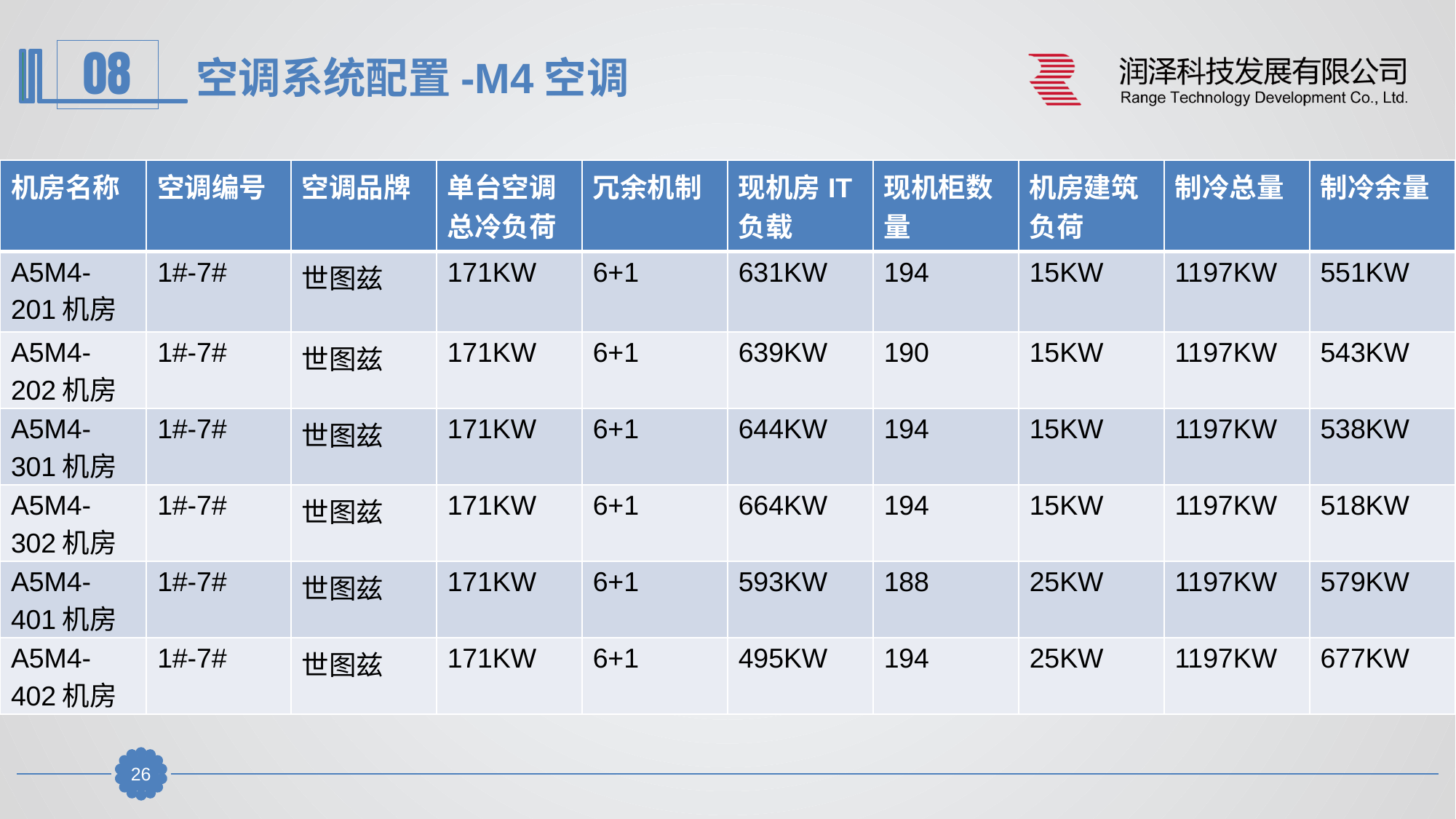

空调系统配置-M4空调
| 机房名称 | 空调编号 | 空调品牌 | 单台空调总冷负荷 | 冗余机制 | 现机房IT负载 | 现机柜数量 | 机房建筑负荷 | 制冷总量 | 制冷余量 |
| --- | --- | --- | --- | --- | --- | --- | --- | --- | --- |
| A5M4-201机房 | 1#-7# | 世图兹 | 171KW | 6+1 | 631KW | 194 | 15KW | 1197KW | 551KW |
| A5M4-202机房 | 1#-7# | 世图兹 | 171KW | 6+1 | 639KW | 190 | 15KW | 1197KW | 543KW |
| A5M4-301机房 | 1#-7# | 世图兹 | 171KW | 6+1 | 644KW | 194 | 15KW | 1197KW | 538KW |
| A5M4-302机房 | 1#-7# | 世图兹 | 171KW | 6+1 | 664KW | 194 | 15KW | 1197KW | 518KW |
| A5M4-401机房 | 1#-7# | 世图兹 | 171KW | 6+1 | 593KW | 188 | 25KW | 1197KW | 579KW |
| A5M4-402机房 | 1#-7# | 世图兹 | 171KW | 6+1 | 495KW | 194 | 25KW | 1197KW | 677KW |
26